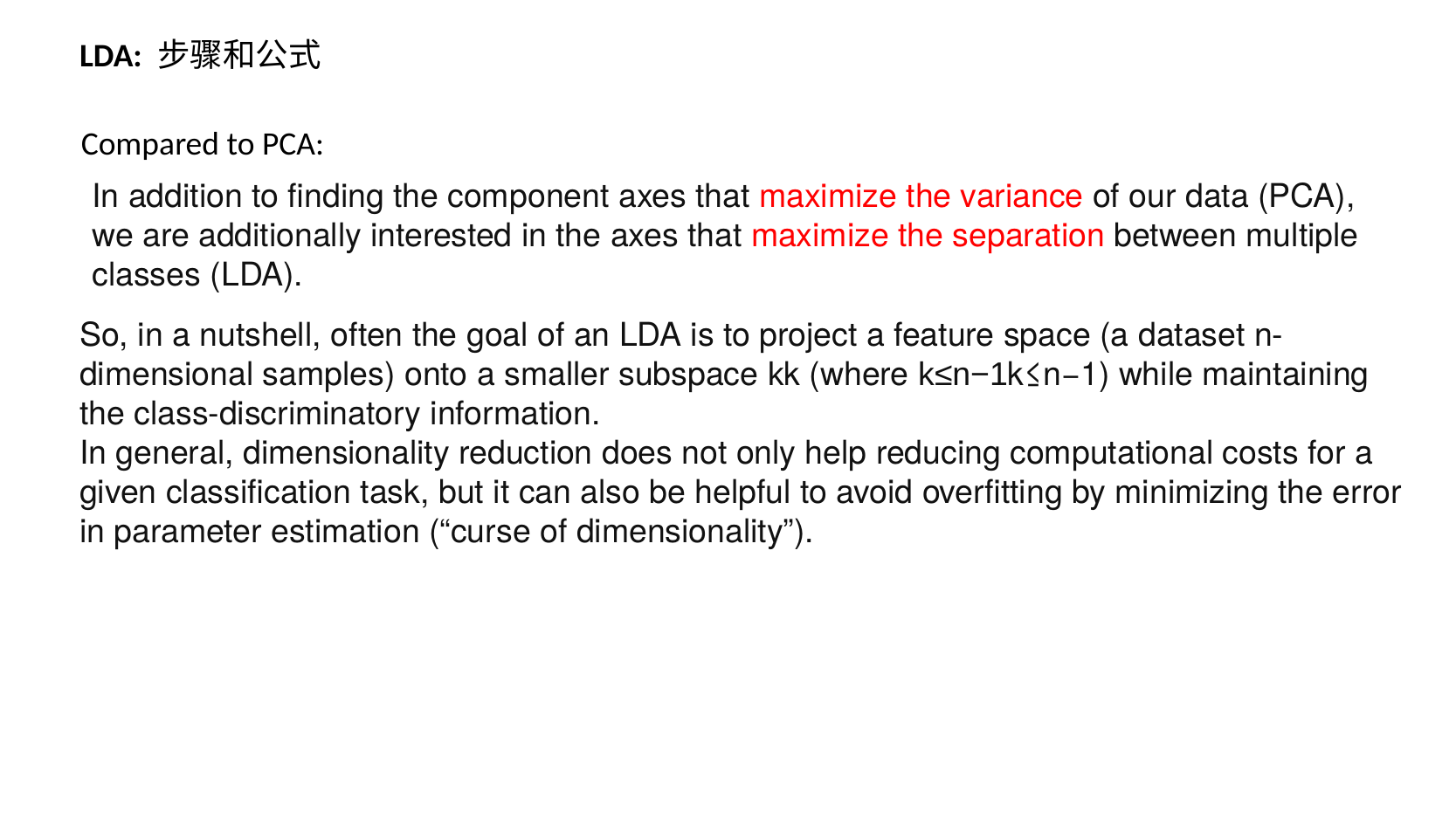

LDA: 步骤和公式
Compared to PCA:
In addition to finding the component axes that maximize the variance of our data (PCA), we are additionally interested in the axes that maximize the separation between multiple classes (LDA).
So, in a nutshell, often the goal of an LDA is to project a feature space (a dataset n-dimensional samples) onto a smaller subspace kk (where k≤n−1k≤n−1) while maintaining the class-discriminatory information. 
In general, dimensionality reduction does not only help reducing computational costs for a given classification task, but it can also be helpful to avoid overfitting by minimizing the error in parameter estimation (“curse of dimensionality”).